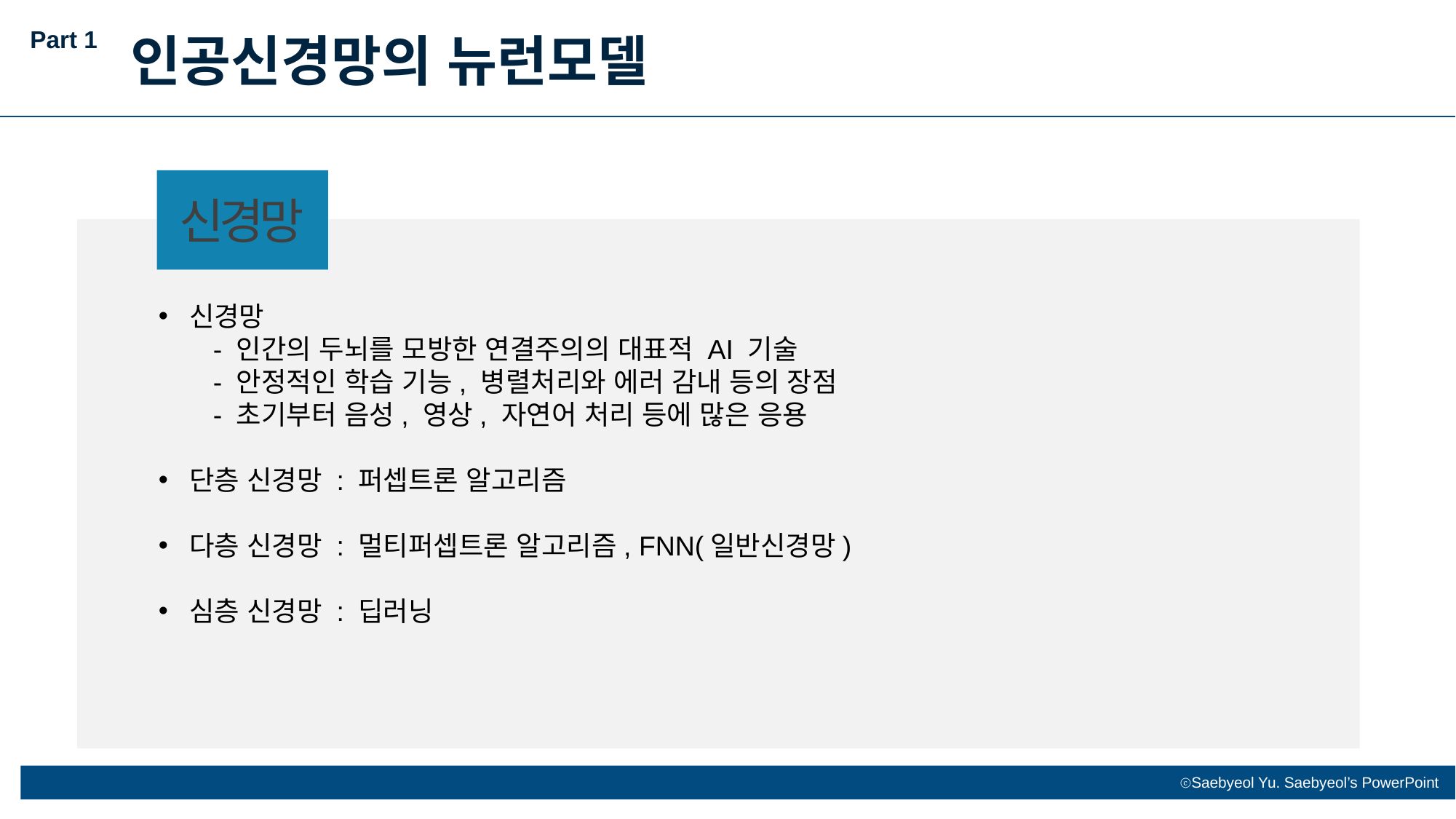

Part 1
인공신경망의 뉴런모델

신경망

신경망
- 인간의 두뇌를 모방한 연결주의의 대표적 AI 기술
- 안정적인 학습 기능, 병렬처리와 에러 감내 등의 장점
- 초기부터 음성, 영상, 자연어 처리 등에 많은 응용

단층 신경망 : 퍼셉트론 알고리즘

다층 신경망 : 멀티퍼셉트론 알고리즘, FNN(일반신경망)

심층 신경망 : 딥러닝